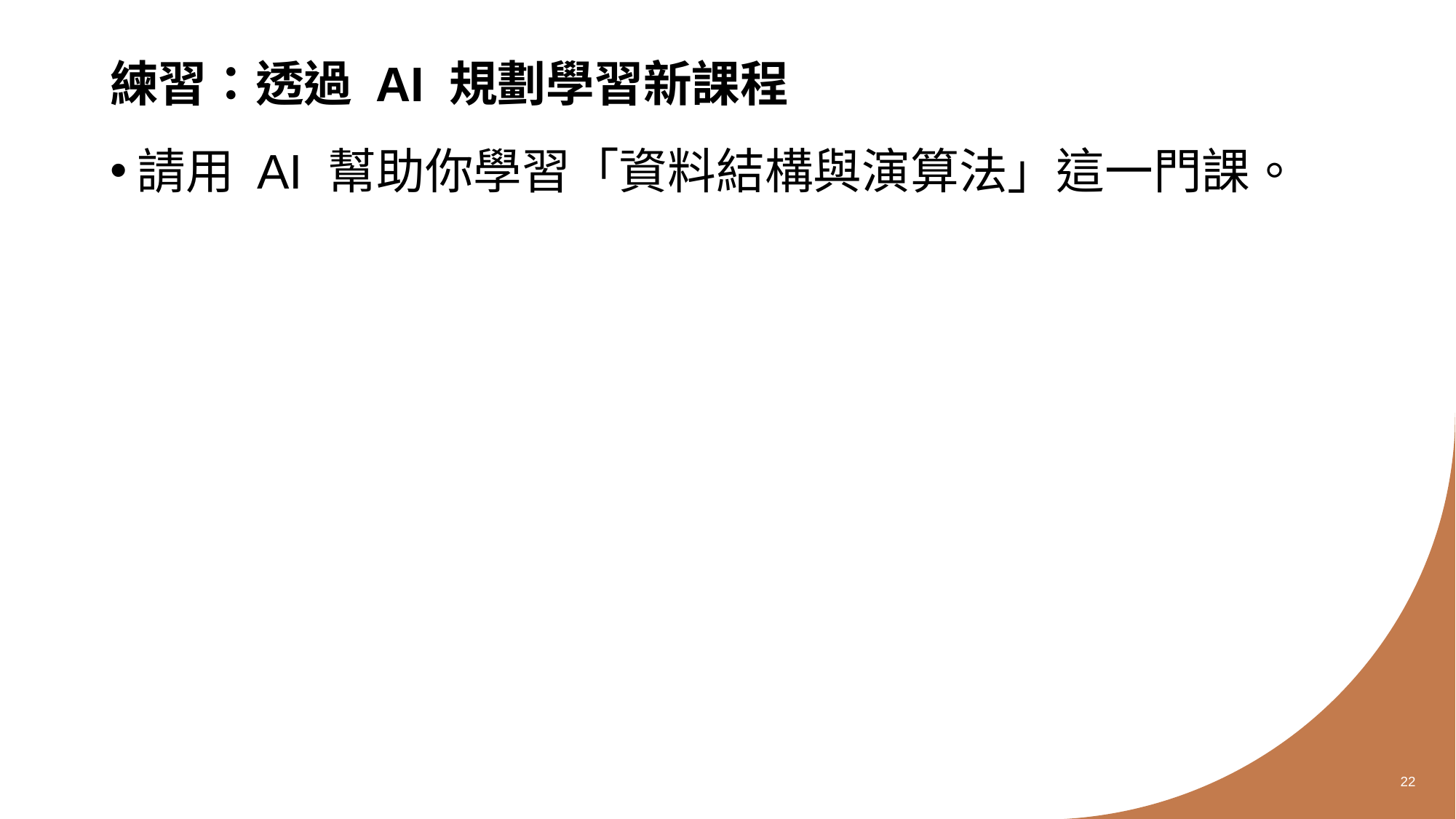

# 練習：透過 AI 規劃學習新課程
請用 AI 幫助你學習「資料結構與演算法」這一門課。
22